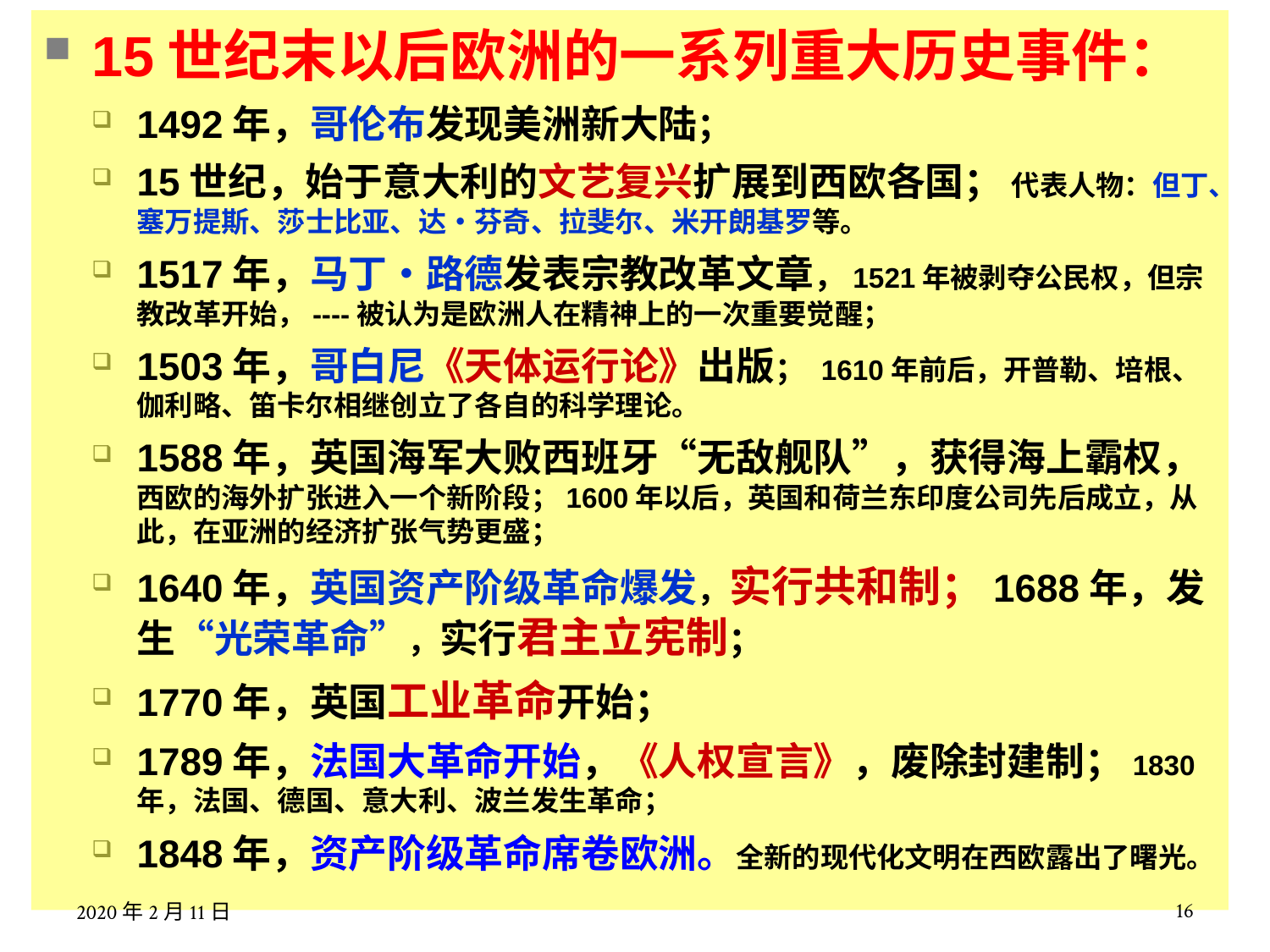

15世纪末以后欧洲的一系列重大历史事件：
1492年，哥伦布发现美洲新大陆；
15世纪，始于意大利的文艺复兴扩展到西欧各国； 代表人物：但丁、塞万提斯、莎士比亚、达•芬奇、拉斐尔、米开朗基罗等。
1517年，马丁•路德发表宗教改革文章，1521年被剥夺公民权，但宗教改革开始，----被认为是欧洲人在精神上的一次重要觉醒；
1503年，哥白尼《天体运行论》出版； 1610年前后，开普勒、培根、伽利略、笛卡尔相继创立了各自的科学理论。
1588年，英国海军大败西班牙“无敌舰队”，获得海上霸权，西欧的海外扩张进入一个新阶段；1600年以后，英国和荷兰东印度公司先后成立，从此，在亚洲的经济扩张气势更盛；
1640年，英国资产阶级革命爆发，实行共和制；1688年，发生“光荣革命”，实行君主立宪制；
1770年，英国工业革命开始；
1789年，法国大革命开始，《人权宣言》，废除封建制；1830年，法国、德国、意大利、波兰发生革命；
1848年，资产阶级革命席卷欧洲。全新的现代化文明在西欧露出了曙光。

2020年2月11日
16